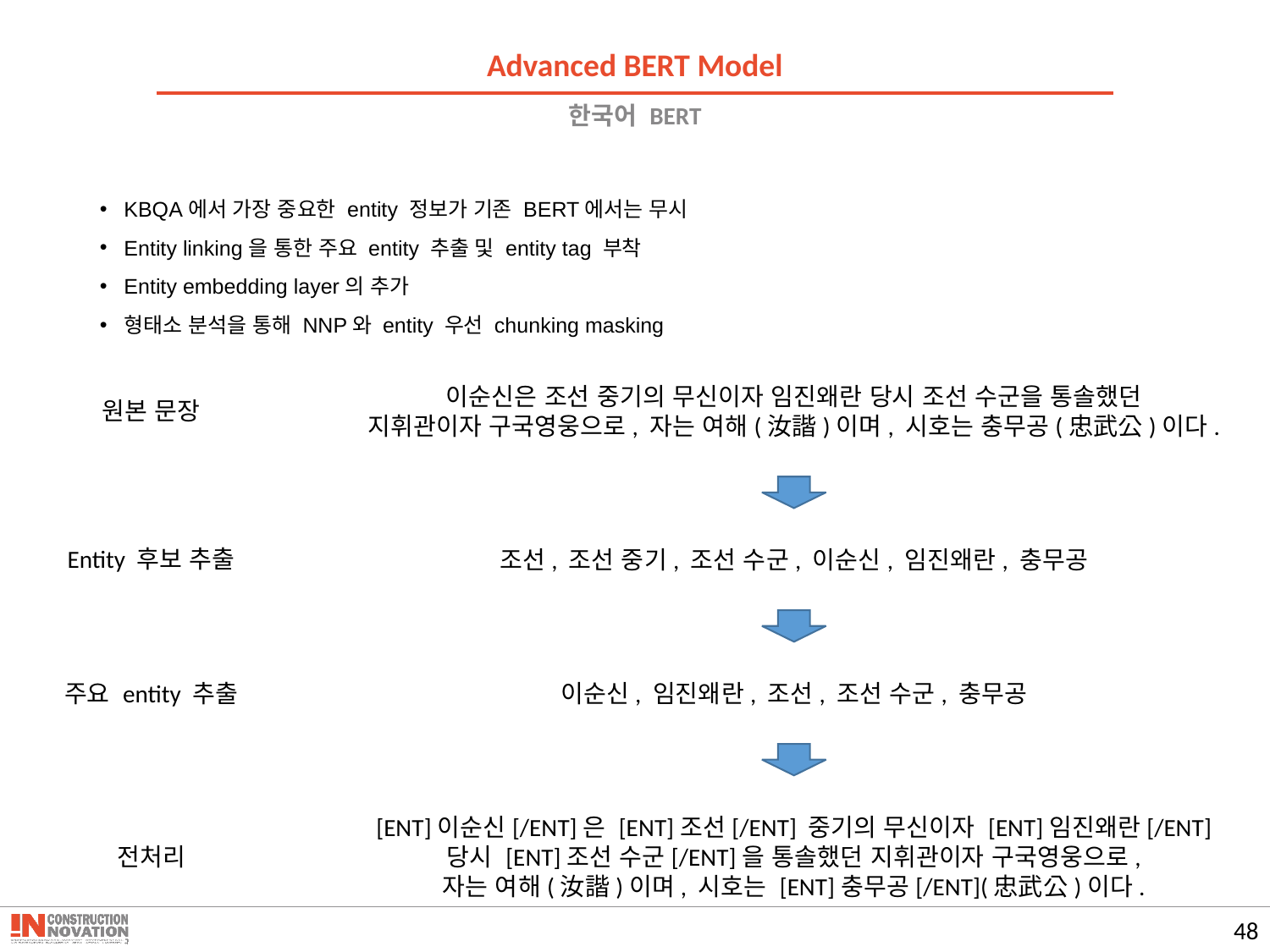

Advanced BERT Model
# 한국어 BERT

KBQA에서 가장 중요한 entity 정보가 기존 BERT에서는 무시
Entity linking을 통한 주요 entity 추출 및 entity tag 부착
Entity embedding layer의 추가
형태소 분석을 통해 NNP와 entity 우선 chunking masking
이순신은 조선 중기의 무신이자 임진왜란 당시 조선 수군을 통솔했던
지휘관이자 구국영웅으로, 자는 여해(汝諧)이며, 시호는 충무공(忠武公)이다.
원본 문장

Entity 후보 추출
조선, 조선 중기, 조선 수군, 이순신, 임진왜란, 충무공

주요 entity 추출
이순신, 임진왜란, 조선, 조선 수군, 충무공

[ENT]이순신[/ENT]은 [ENT]조선[/ENT] 중기의 무신이자 [ENT]임진왜란[/ENT] 당시 [ENT]조선 수군[/ENT]을 통솔했던 지휘관이자 구국영웅으로,
자는 여해(汝諧)이며, 시호는 [ENT]충무공[/ENT](忠武公)이다.
전처리